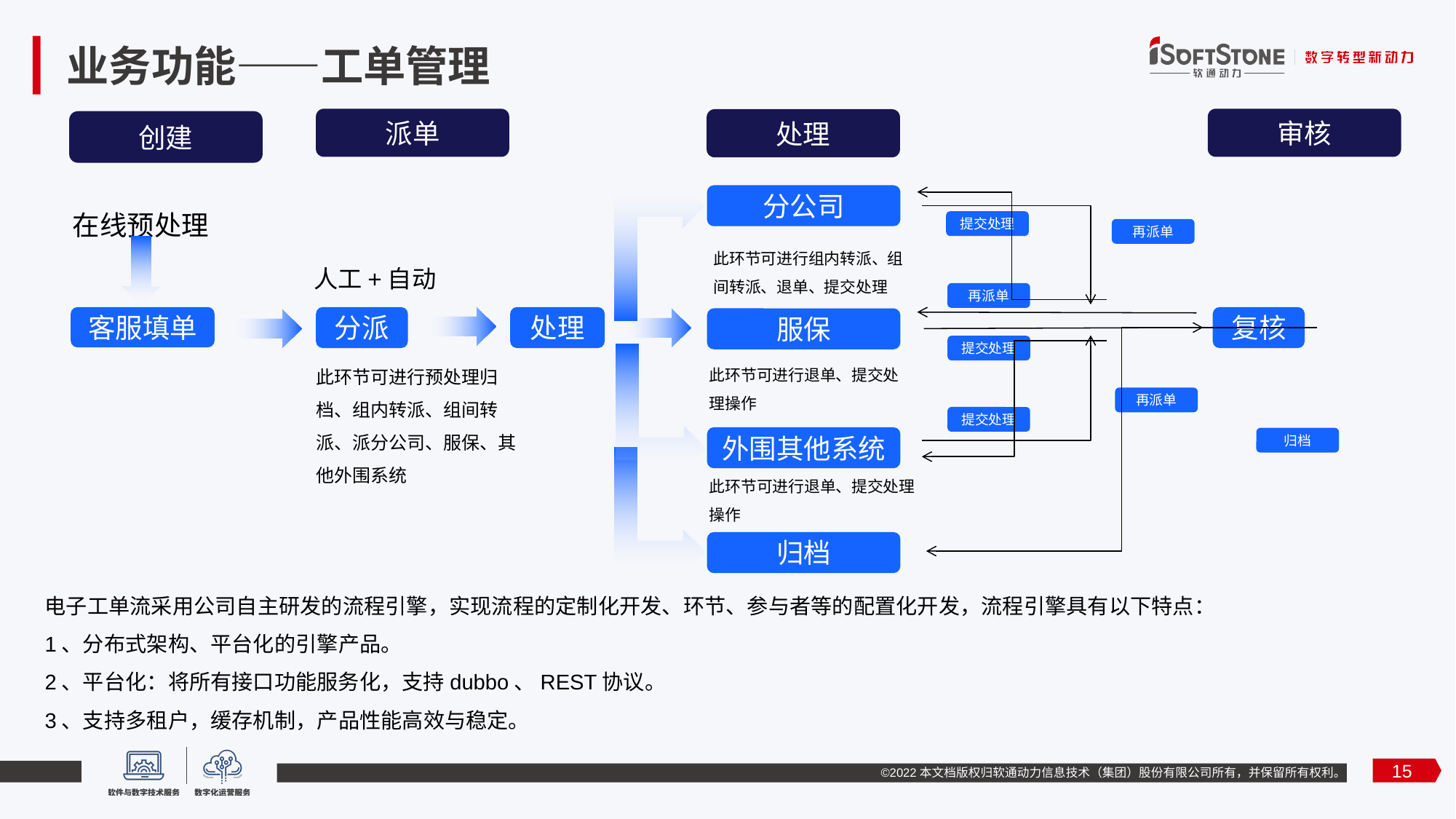

# 业务功能——工单管理
派单
审核
处理
创建
分公司

在线预处理
提交处理
再派单
此环节可进行组内转派、组间转派、退单、提交处理

人工+自动
再派单

客服填单
分派
处理
复核

服保

提交处理
此环节可进行退单、提交处理操作

此环节可进行预处理归档、组内转派、组间转派、派分公司、服保、其他外围系统

再派单
提交处理
外围其他系统
归档

此环节可进行退单、提交处理
操作
归档
电子工单流采用公司自主研发的流程引擎，实现流程的定制化开发、环节、参与者等的配置化开发，流程引擎具有以下特点：
1、分布式架构、平台化的引擎产品。
2、平台化：将所有接口功能服务化，支持dubbo、REST协议。
3、支持多租户，缓存机制，产品性能高效与稳定。
15